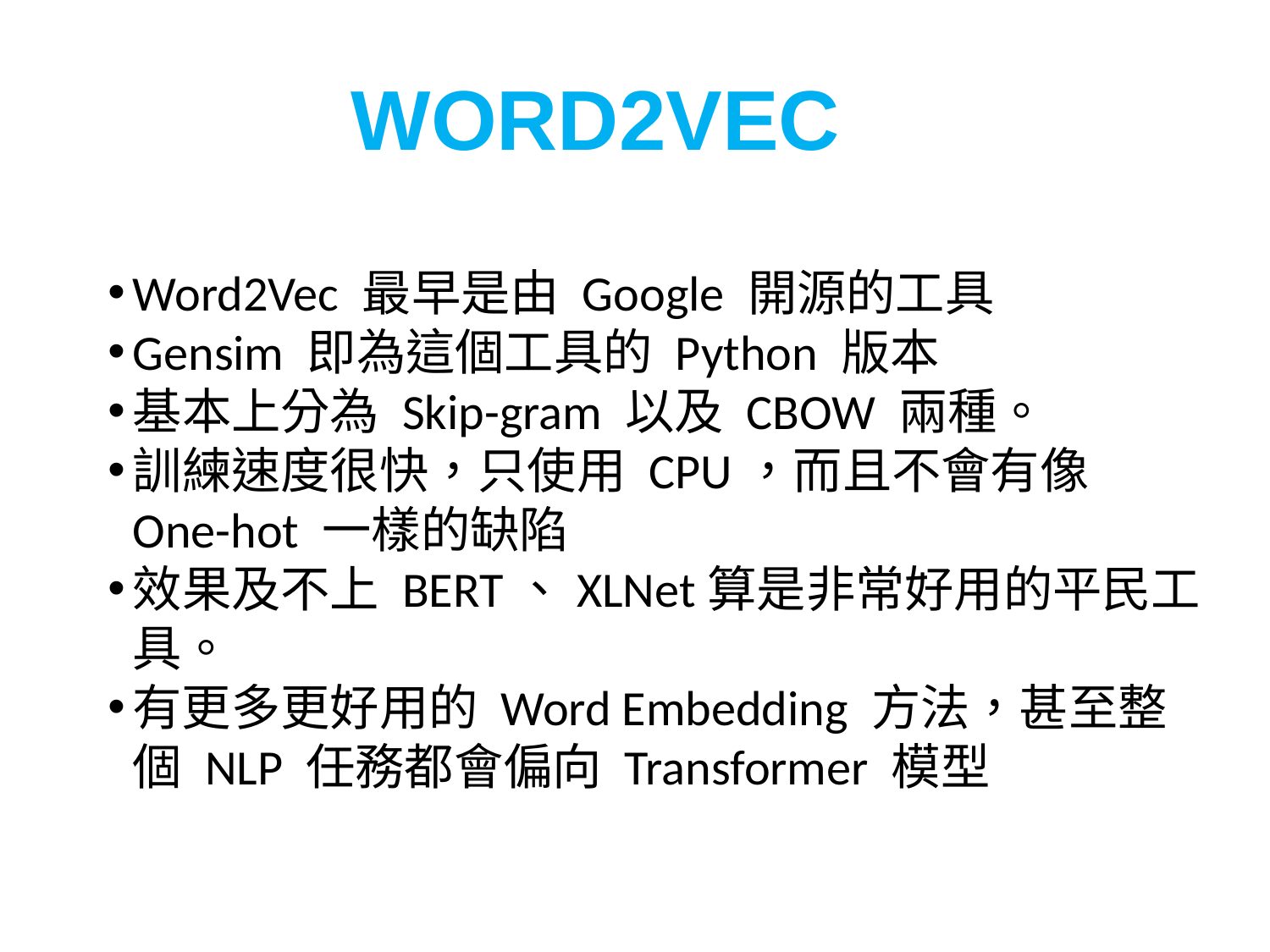

WORD2VEC
Word2Vec 最早是由 Google 開源的工具
Gensim 即為這個工具的 Python 版本
基本上分為 Skip-gram 以及 CBOW 兩種。
訓練速度很快，只使用 CPU，而且不會有像 One-hot 一樣的缺陷
效果及不上 BERT、XLNet算是非常好用的平民工具。
有更多更好用的 Word Embedding 方法，甚至整個 NLP 任務都會偏向 Transformer 模型